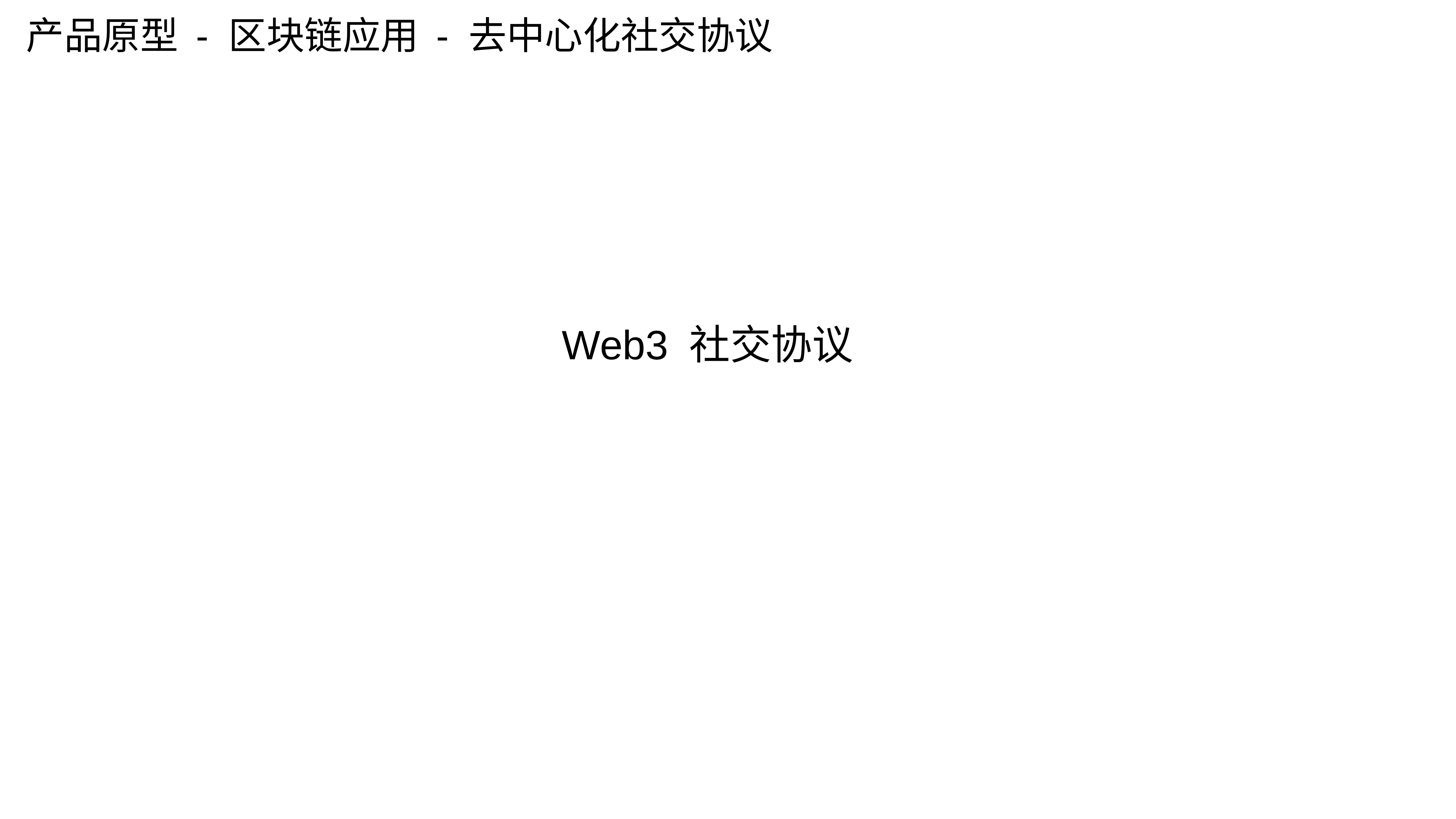

产品原型 - 区块链应用 - 去中心化社交协议
Web3 社交协议